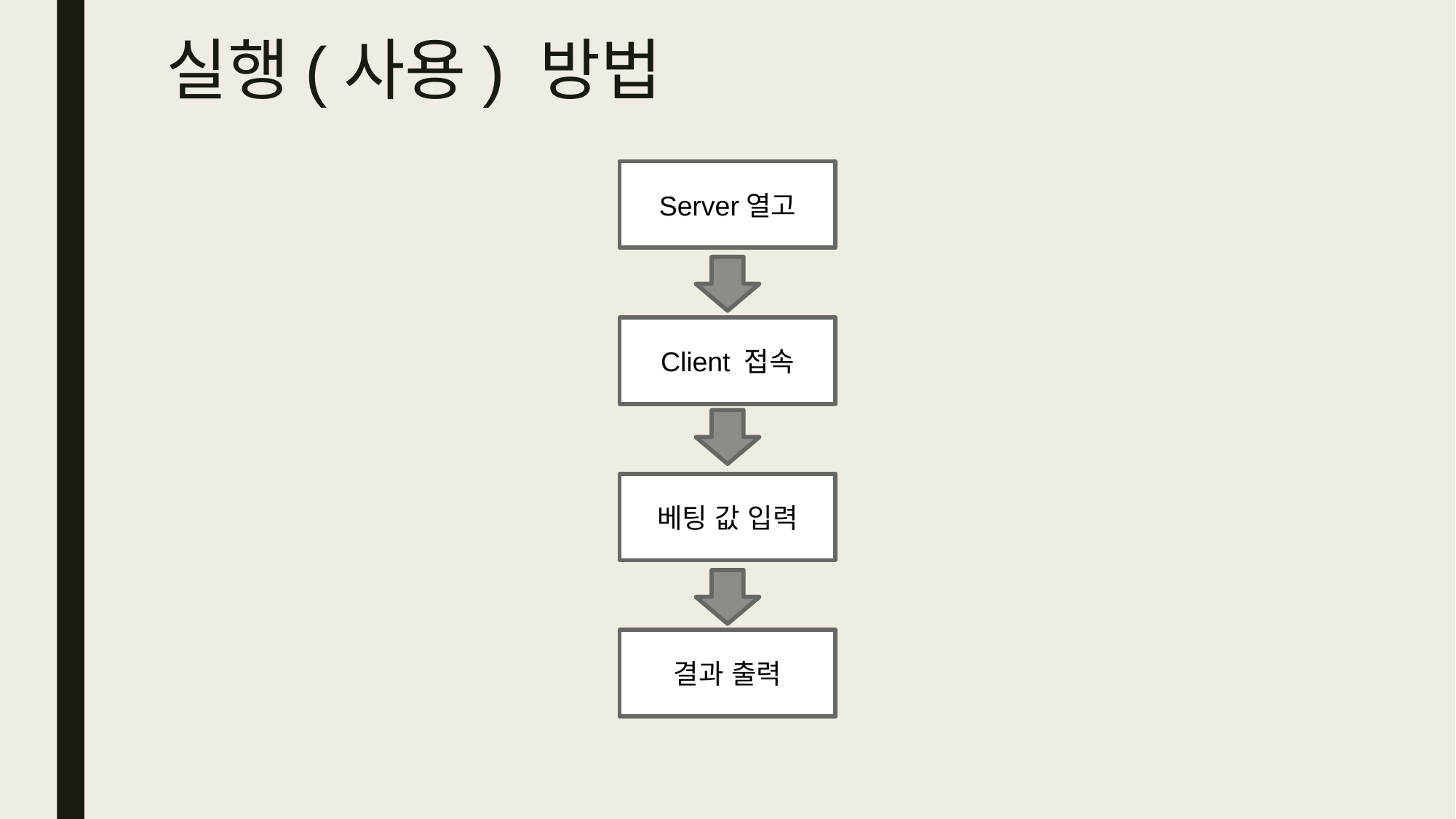

# 실행(사용) 방법

Server열고

Client 접속

베팅 값 입력

결과 출력